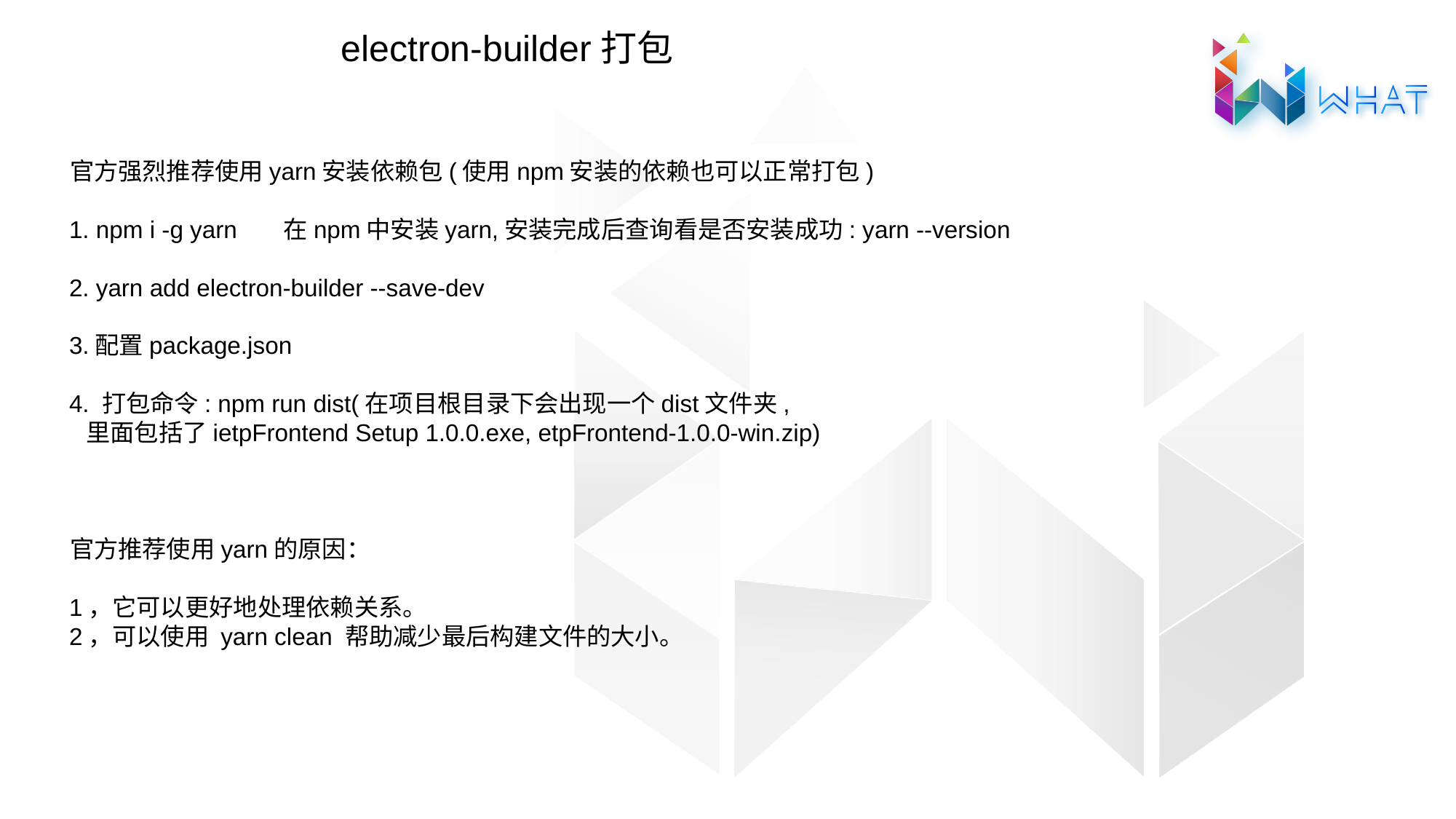

electron-builder打包

    官方强烈推荐使用yarn安装依赖包(使用npm安装的依赖也可以正常打包)

    1. npm i -g yarn      在npm中安装yarn,安装完成后查询看是否安装成功: yarn --version

    2. yarn add electron-builder --save-dev

    3.配置package.json

    4. 打包命令: npm run dist(在项目根目录下会出现一个dist文件夹,
       里面包括了ietpFrontend Setup 1.0.0.exe, etpFrontend-1.0.0-win.zip)

    官方推荐使用yarn的原因：

    1，它可以更好地处理依赖关系。
    2，可以使用 yarn clean 帮助减少最后构建文件的大小。